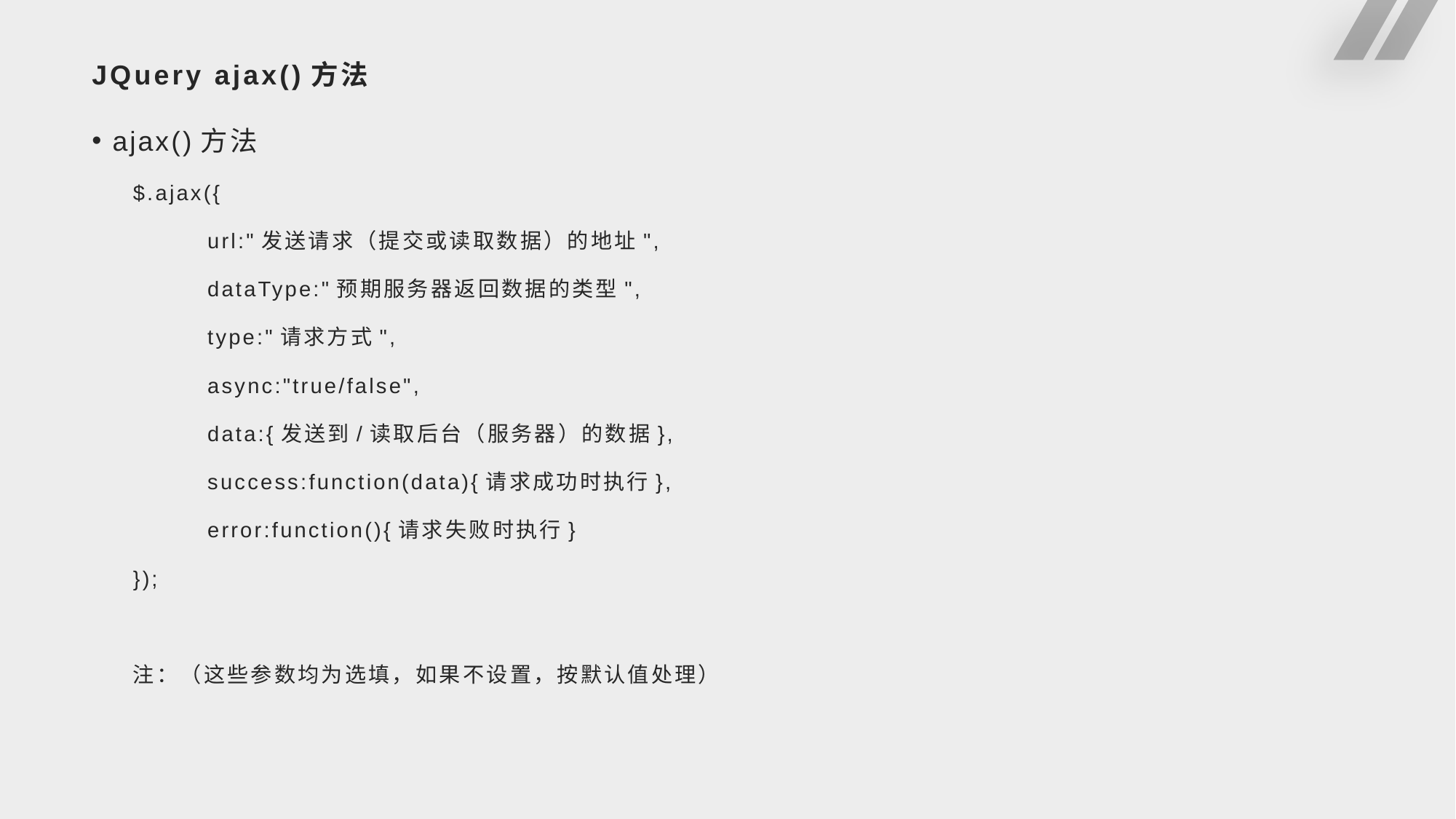

# JQuery ajax()方法
ajax()方法
$.ajax({
         url:"发送请求（提交或读取数据）的地址",
         dataType:"预期服务器返回数据的类型",
         type:"请求方式",
         async:"true/false",
         data:{发送到/读取后台（服务器）的数据},
         success:function(data){请求成功时执行},
         error:function(){请求失败时执行}
});

注：（这些参数均为选填，如果不设置，按默认值处理）